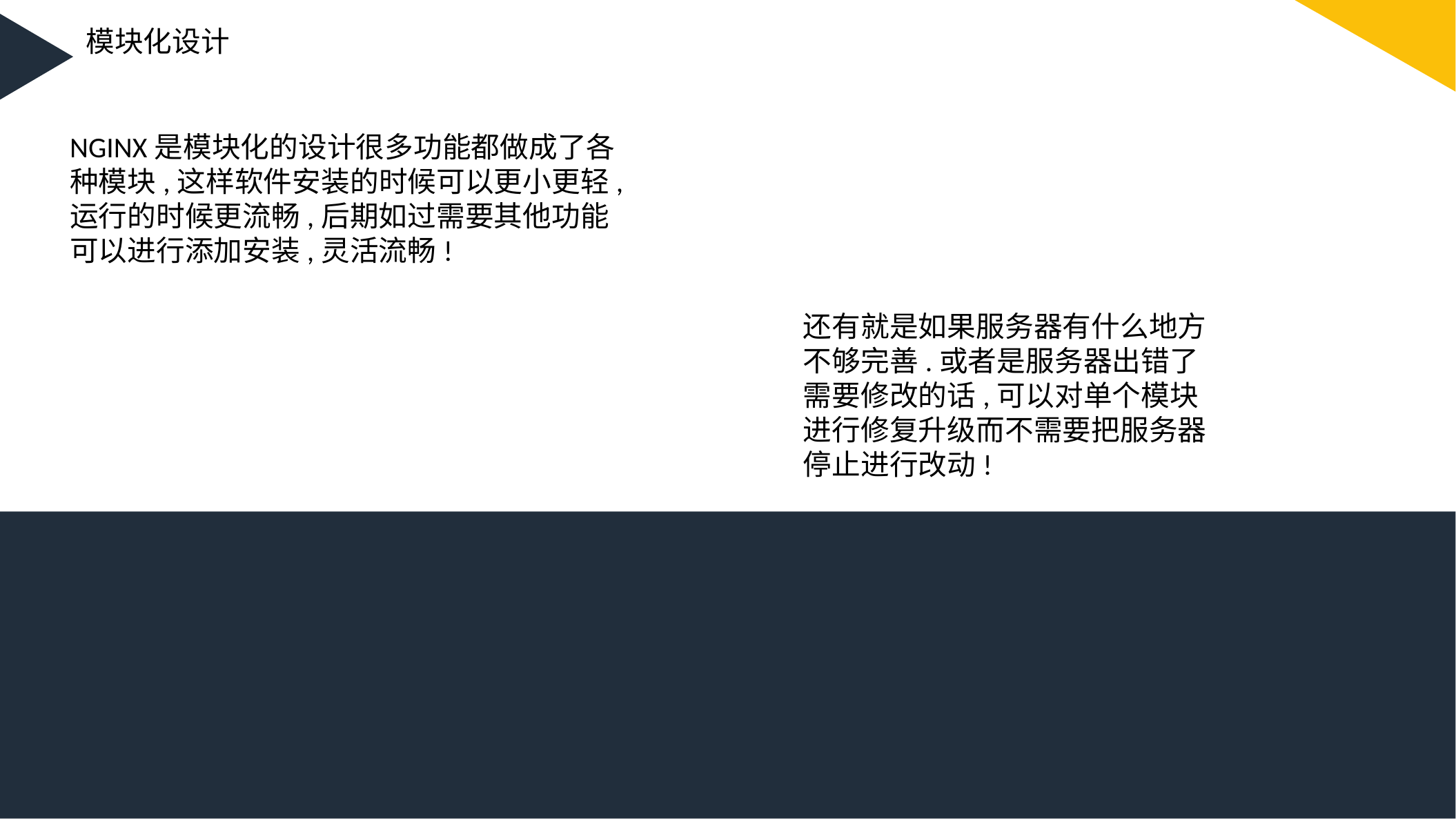

模块化设计
NGINX是模块化的设计很多功能都做成了各种模块,这样软件安装的时候可以更小更轻,运行的时候更流畅,后期如过需要其他功能可以进行添加安装,灵活流畅!
还有就是如果服务器有什么地方不够完善.或者是服务器出错了需要修改的话,可以对单个模块进行修复升级而不需要把服务器停止进行改动!